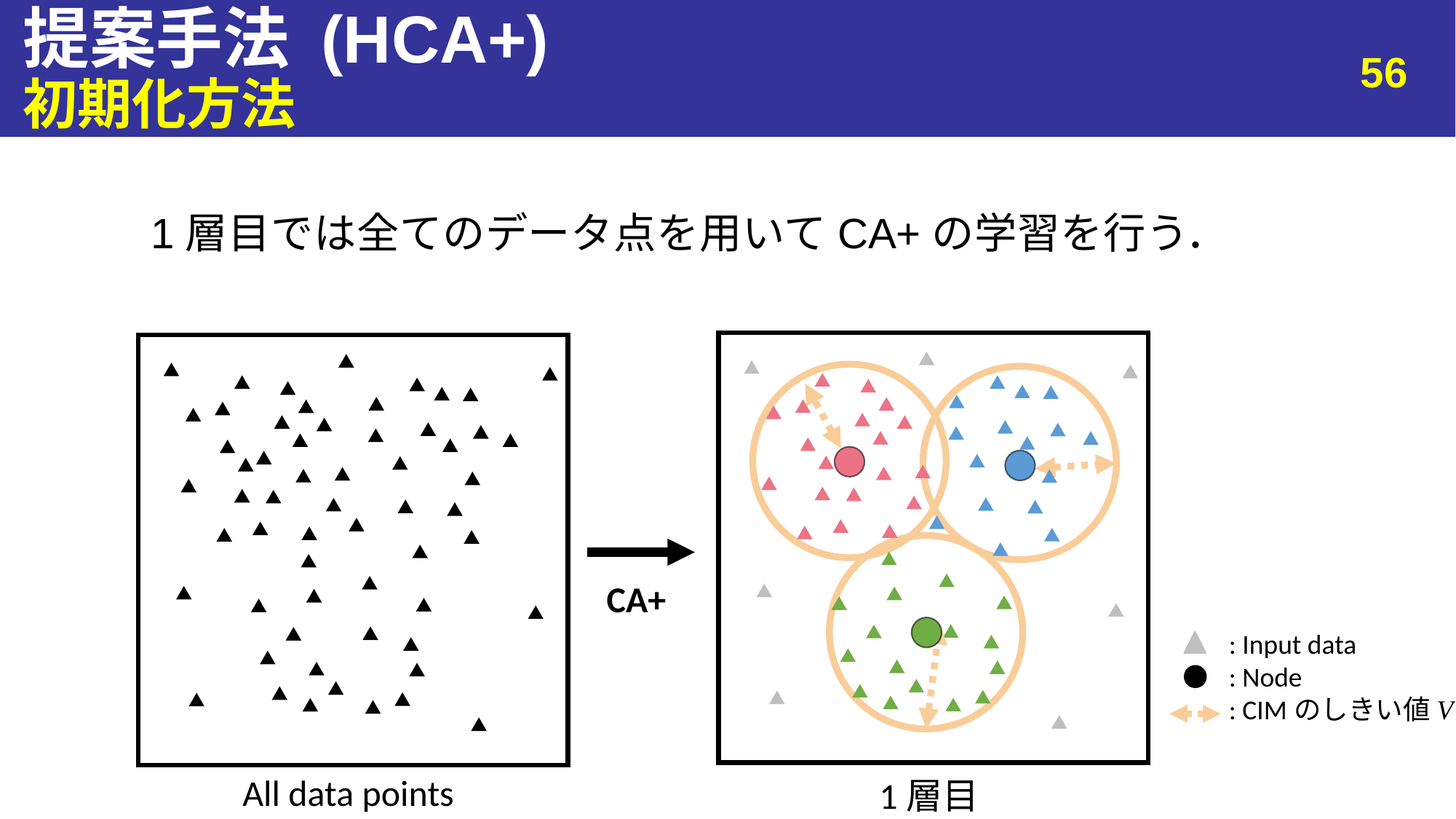

# 提案手法 (HCA+)
56
初期化方法
1層目では全てのデータ点を用いてCA+の学習を行う．

CA+
      : Input data
      : Node
      : CIMのしきい値V

All data points
1層目